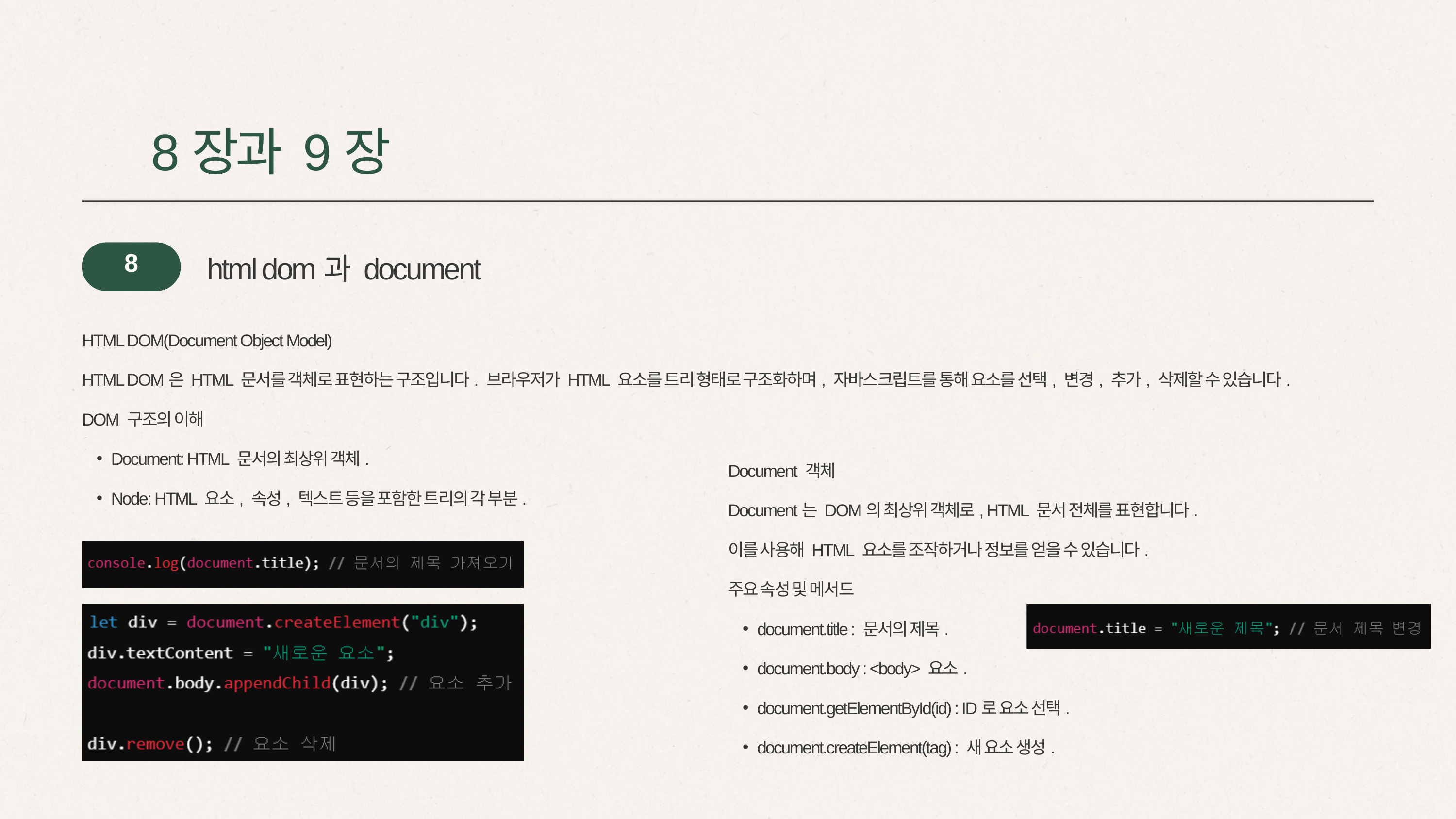

8장과 9장

8
html dom과 document

HTML DOM(Document Object Model)
HTML DOM은 HTML 문서를 객체로 표현하는 구조입니다. 브라우저가 HTML 요소를 트리 형태로 구조화하며, 자바스크립트를 통해 요소를 선택, 변경, 추가, 삭제할 수 있습니다.
DOM 구조의 이해
Document: HTML 문서의 최상위 객체.
Node: HTML 요소, 속성, 텍스트 등을 포함한 트리의 각 부분.

Document 객체
Document는 DOM의 최상위 객체로, HTML 문서 전체를 표현합니다.
이를 사용해 HTML 요소를 조작하거나 정보를 얻을 수 있습니다.
주요 속성 및 메서드
document.title : 문서의 제목.
document.body : <body> 요소.
document.getElementById(id) : ID로 요소 선택.
document.createElement(tag) : 새 요소 생성.